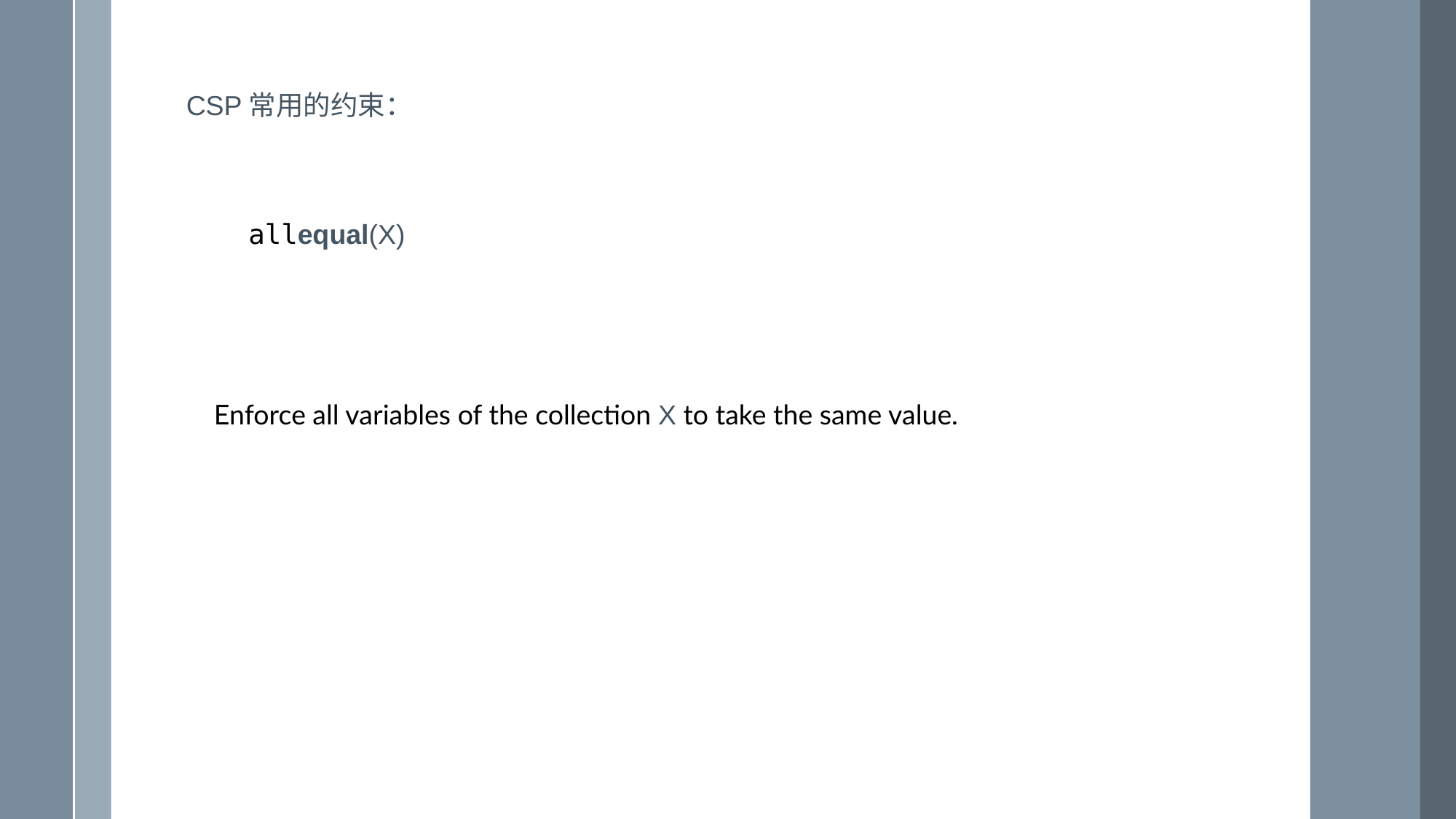

CSP常用的约束：
𝚊𝚕𝚕equal(X)
Enforce all variables of the collection X to take the same value.